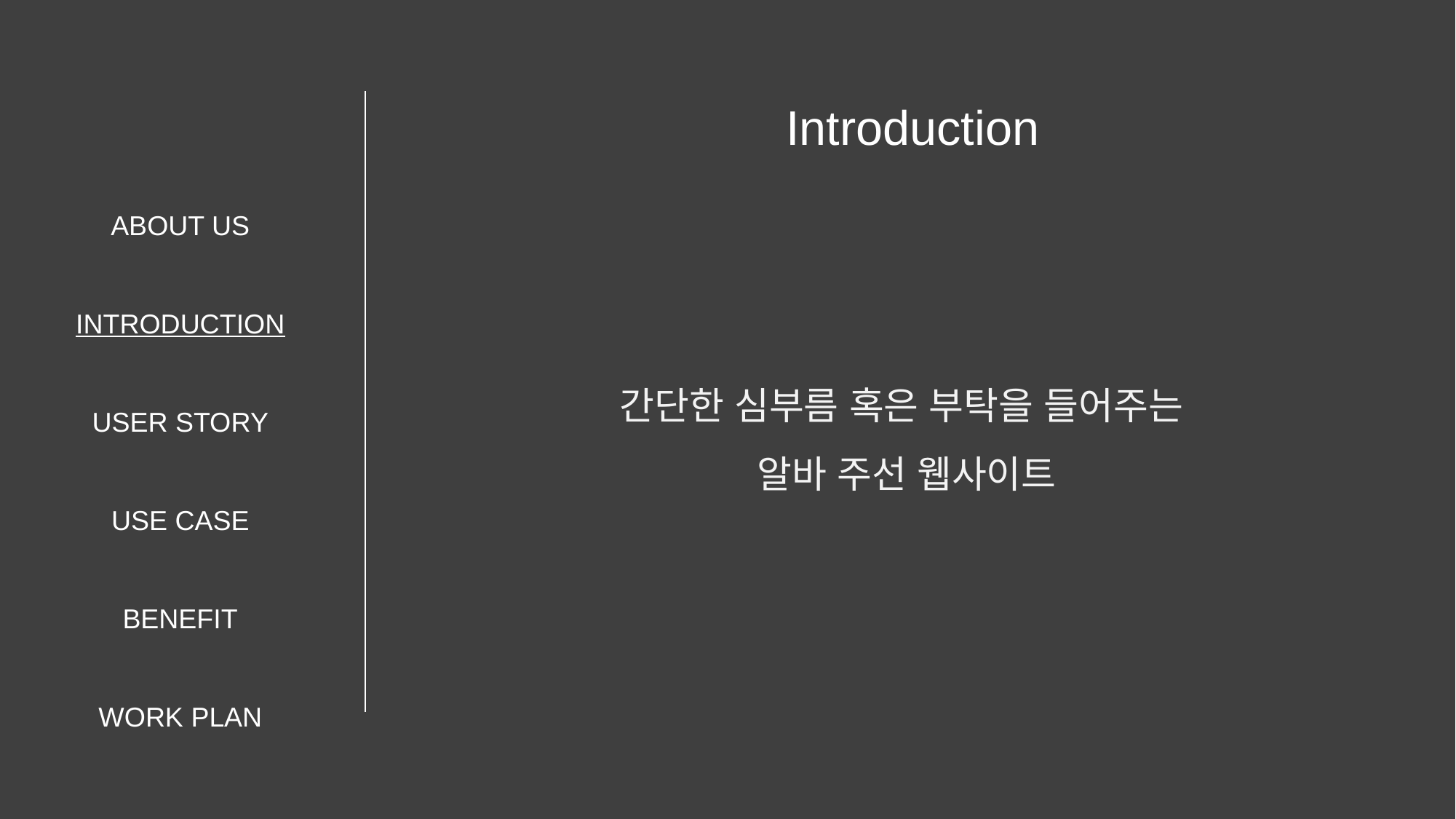

Introduction
ABOUT US
INTRODUCTION
USER STORY
USE CASE
BENEFIT
WORK PLAN

간단한 심부름 혹은 부탁을 들어주는
알바 주선 웹사이트